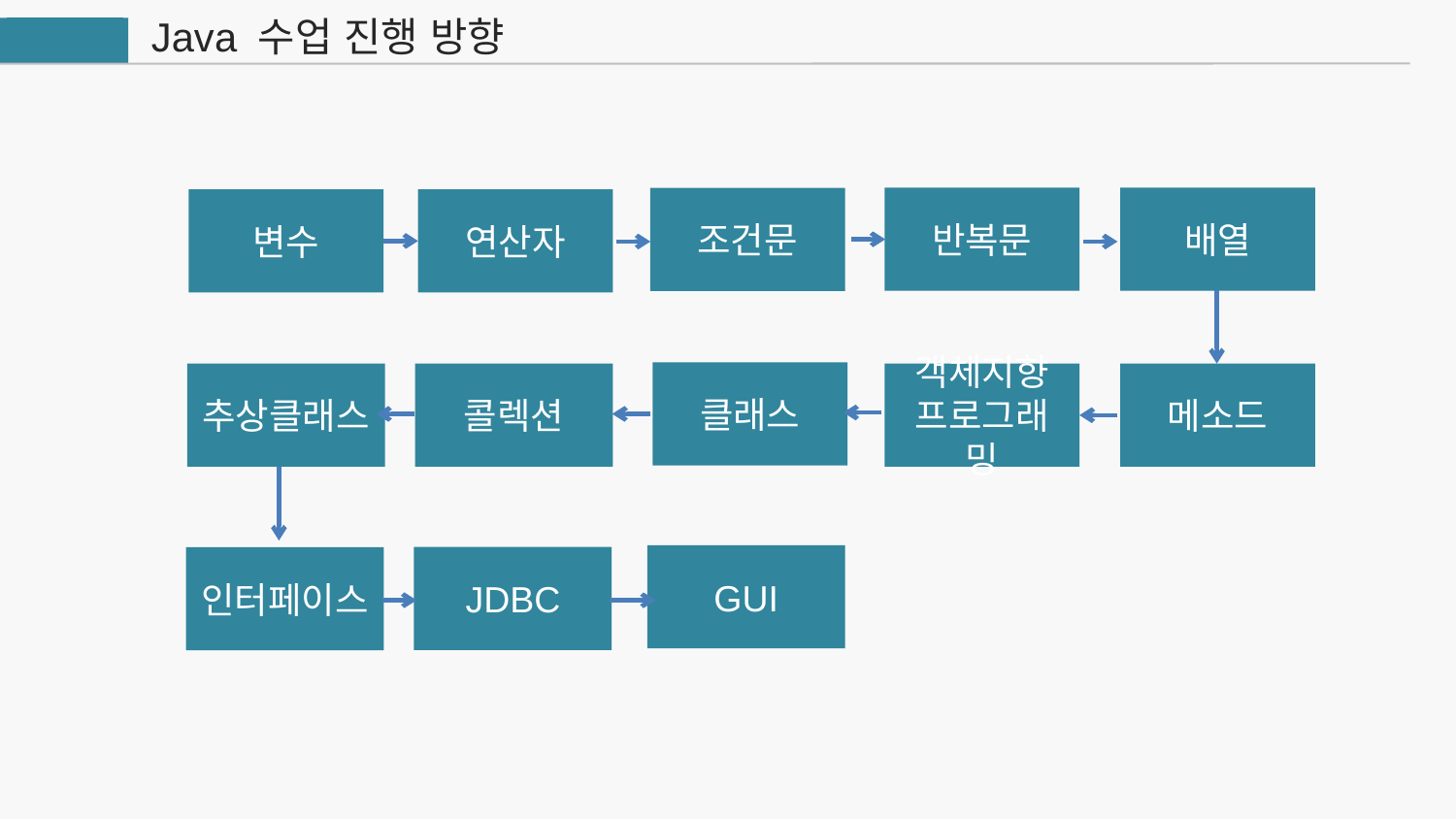

Java 수업 진행 방향

Java
반복문
배열
조건문
변수
연산자
클래스
추상클래스
콜렉션
객체지향
프로그래밍
메소드
GUI
JDBC
인터페이스